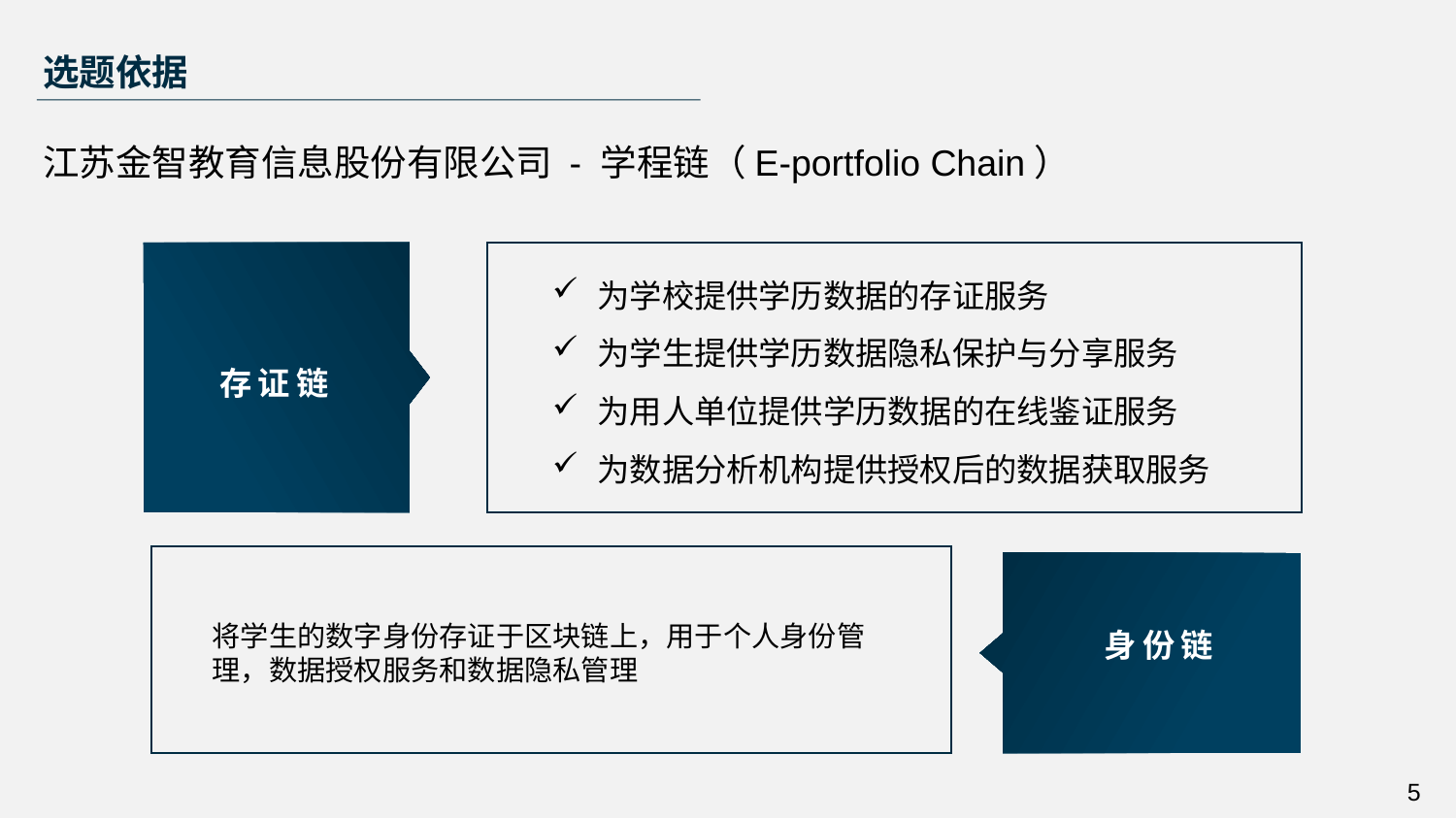

选题依据

江苏金智教育信息股份有限公司 - 学程链（E-portfolio Chain）

为学校提供学历数据的存证服务
为学生提供学历数据隐私保护与分享服务
为用人单位提供学历数据的在线鉴证服务
为数据分析机构提供授权后的数据获取服务
存证链

将学生的数字身份存证于区块链上，用于个人身份管理，数据授权服务和数据隐私管理
身份链
5